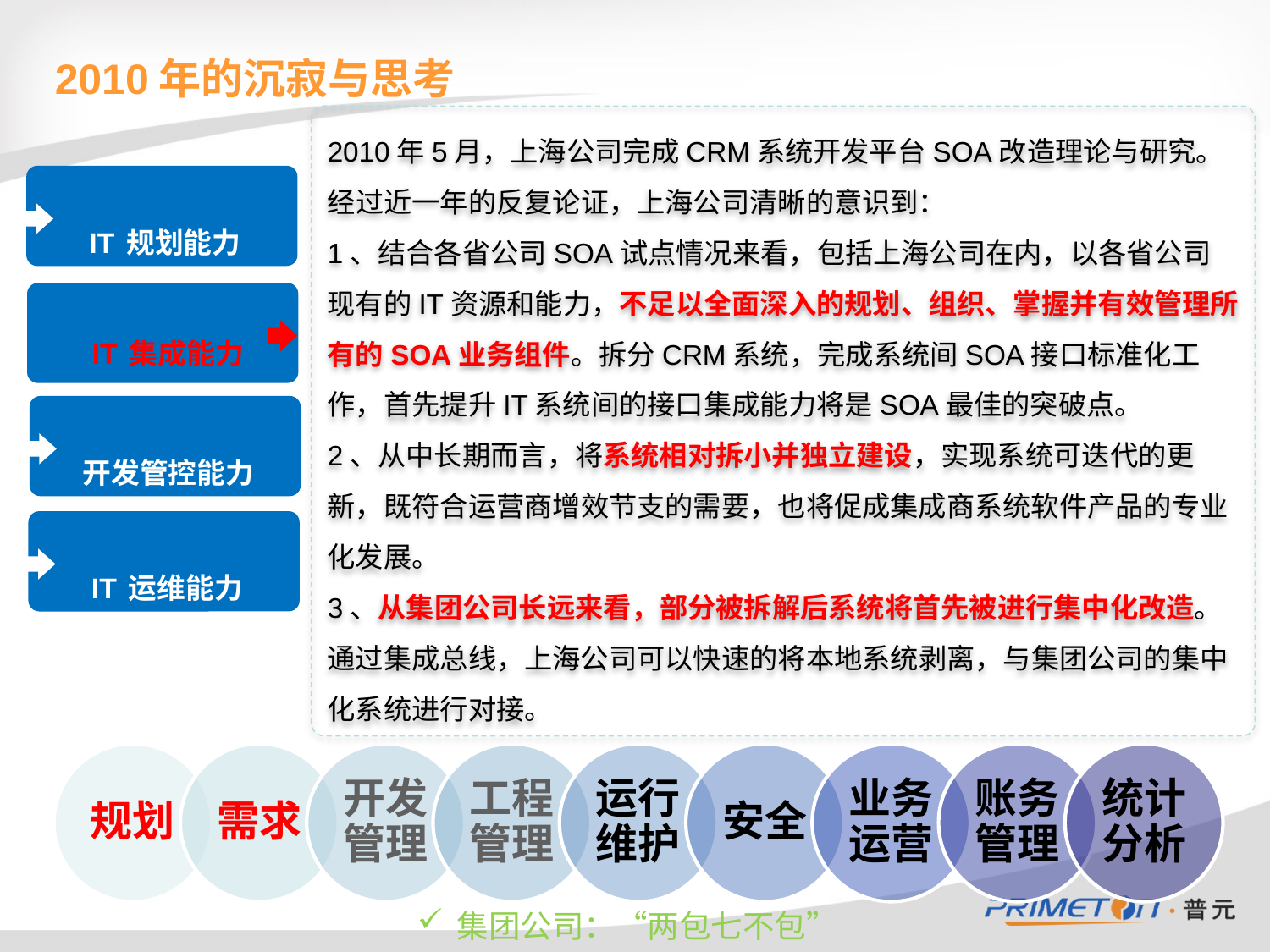

# 2010年的沉寂与思考
2010年5月，上海公司完成CRM系统开发平台SOA改造理论与研究。经过近一年的反复论证，上海公司清晰的意识到：
1、结合各省公司SOA试点情况来看，包括上海公司在内，以各省公司现有的IT资源和能力，不足以全面深入的规划、组织、掌握并有效管理所有的SOA业务组件。拆分CRM系统，完成系统间SOA接口标准化工作，首先提升IT系统间的接口集成能力将是SOA最佳的突破点。
2、从中长期而言，将系统相对拆小并独立建设，实现系统可迭代的更新，既符合运营商增效节支的需要，也将促成集成商系统软件产品的专业化发展。
3、从集团公司长远来看，部分被拆解后系统将首先被进行集中化改造。通过集成总线，上海公司可以快速的将本地系统剥离，与集团公司的集中化系统进行对接。

IT规划能力

IT集成能力

开发管控能力

IT运维能力
规划
需求
开发管理
工程管理
运行维护
安全
业务运营
账务管理
统计分析
集团公司：“两包七不包”